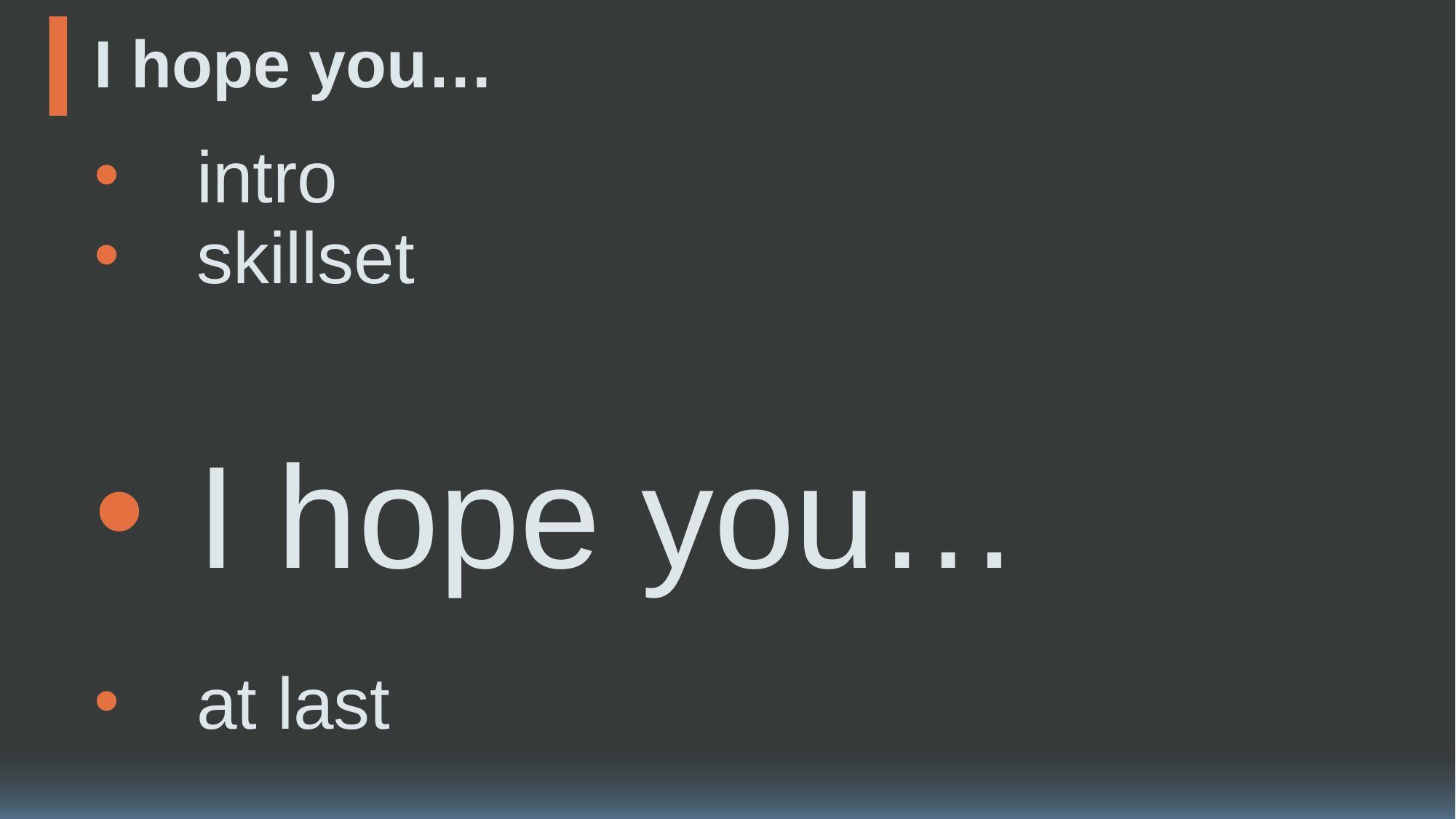

# I hope you…
intro
name
Programming
skillset
id
Design
ブラインドタッチ
hobby
Speaking
I hope you…
like & dislike
Other
contact
at last